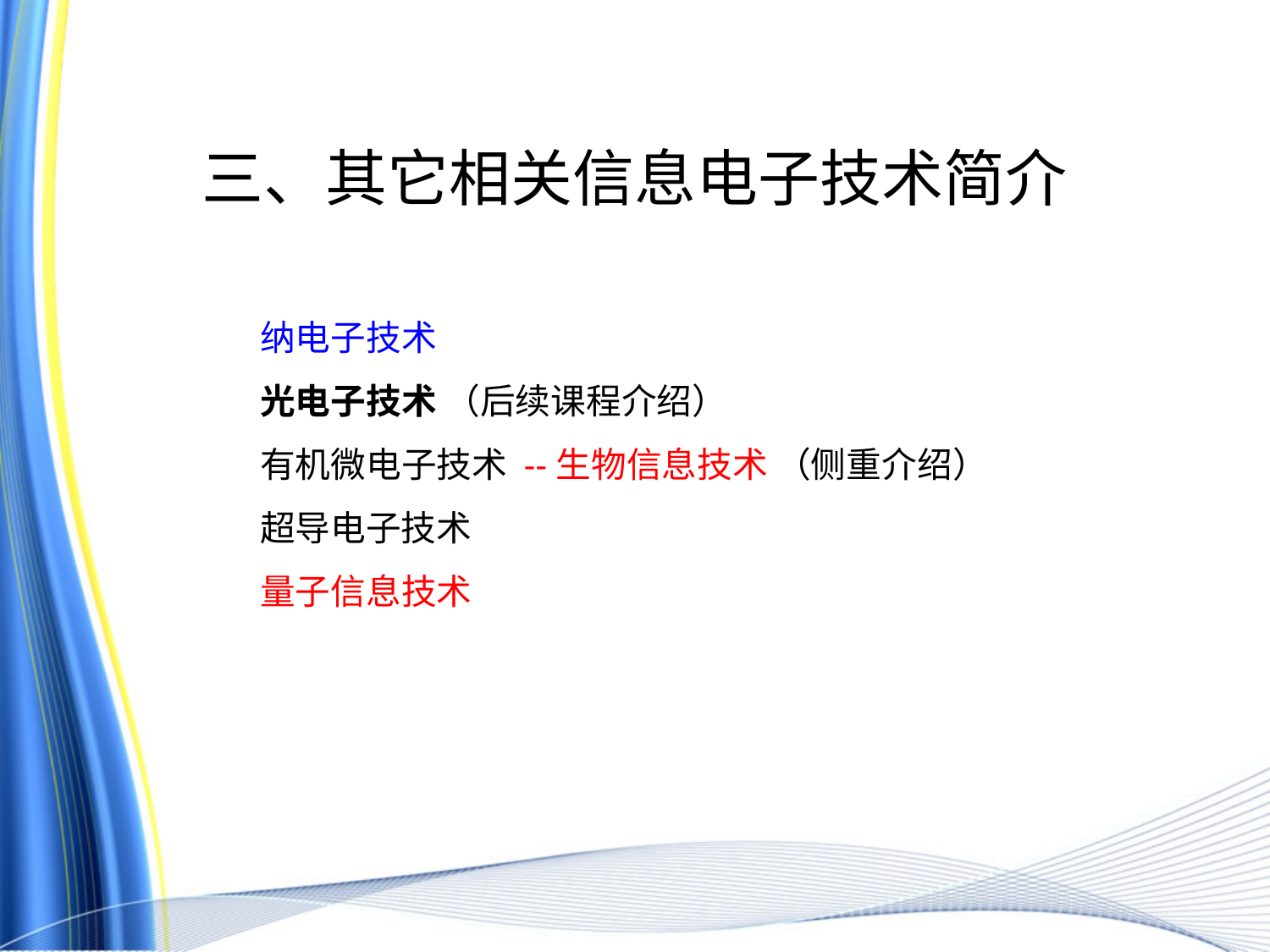

# 三、其它相关信息电子技术简介

纳电子技术
光电子技术 （后续课程介绍）
有机微电子技术 --生物信息技术 （侧重介绍）
超导电子技术
量子信息技术